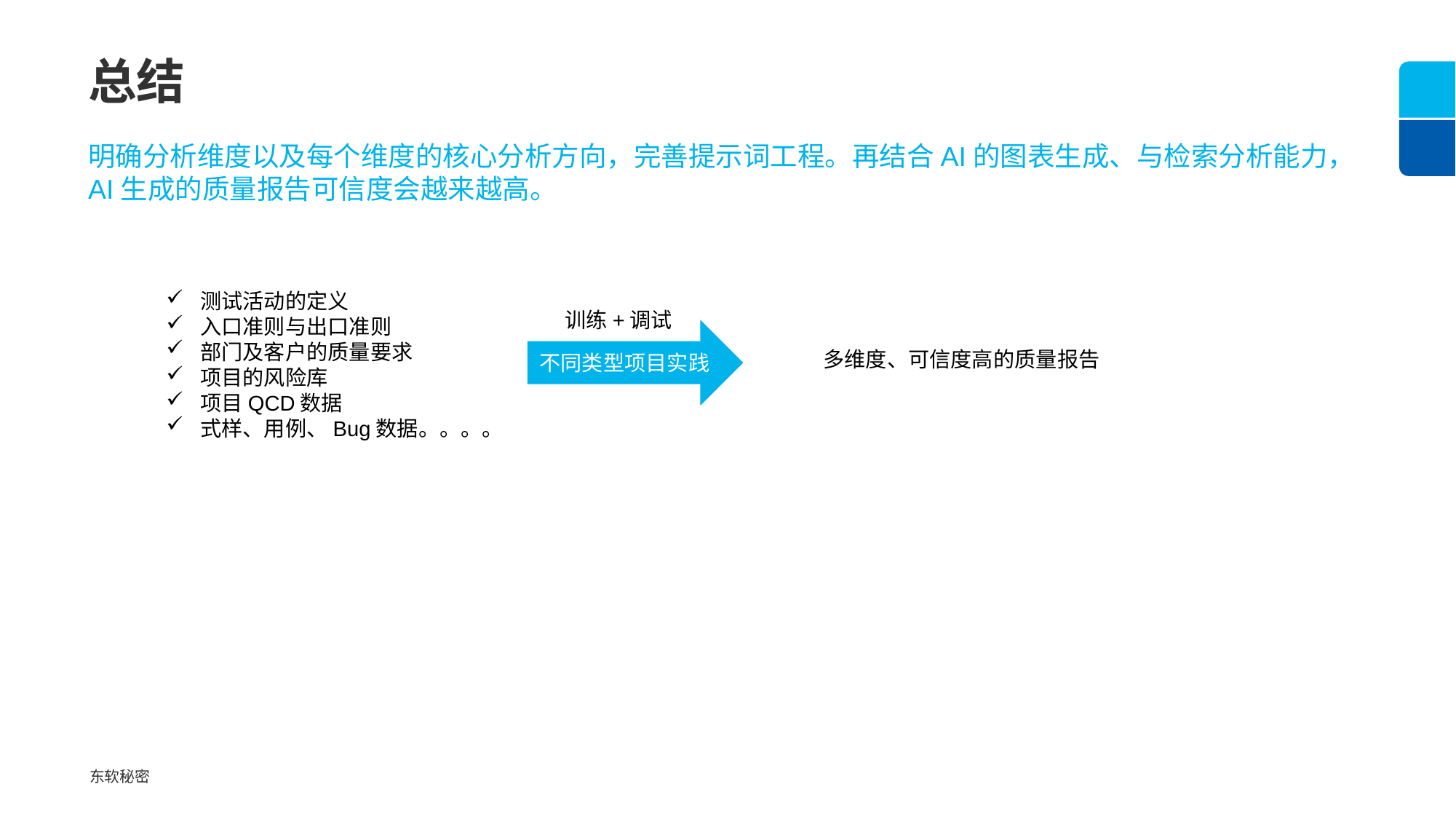

总结
明确分析维度以及每个维度的核心分析方向，完善提示词工程。再结合AI的图表生成、与检索分析能力，AI生成的质量报告可信度会越来越高。
测试活动的定义
入口准则与出口准则
部门及客户的质量要求
项目的风险库
项目QCD数据
式样、用例、Bug数据。。。。

训练+调试
不同类型项目实践
多维度、可信度高的质量报告